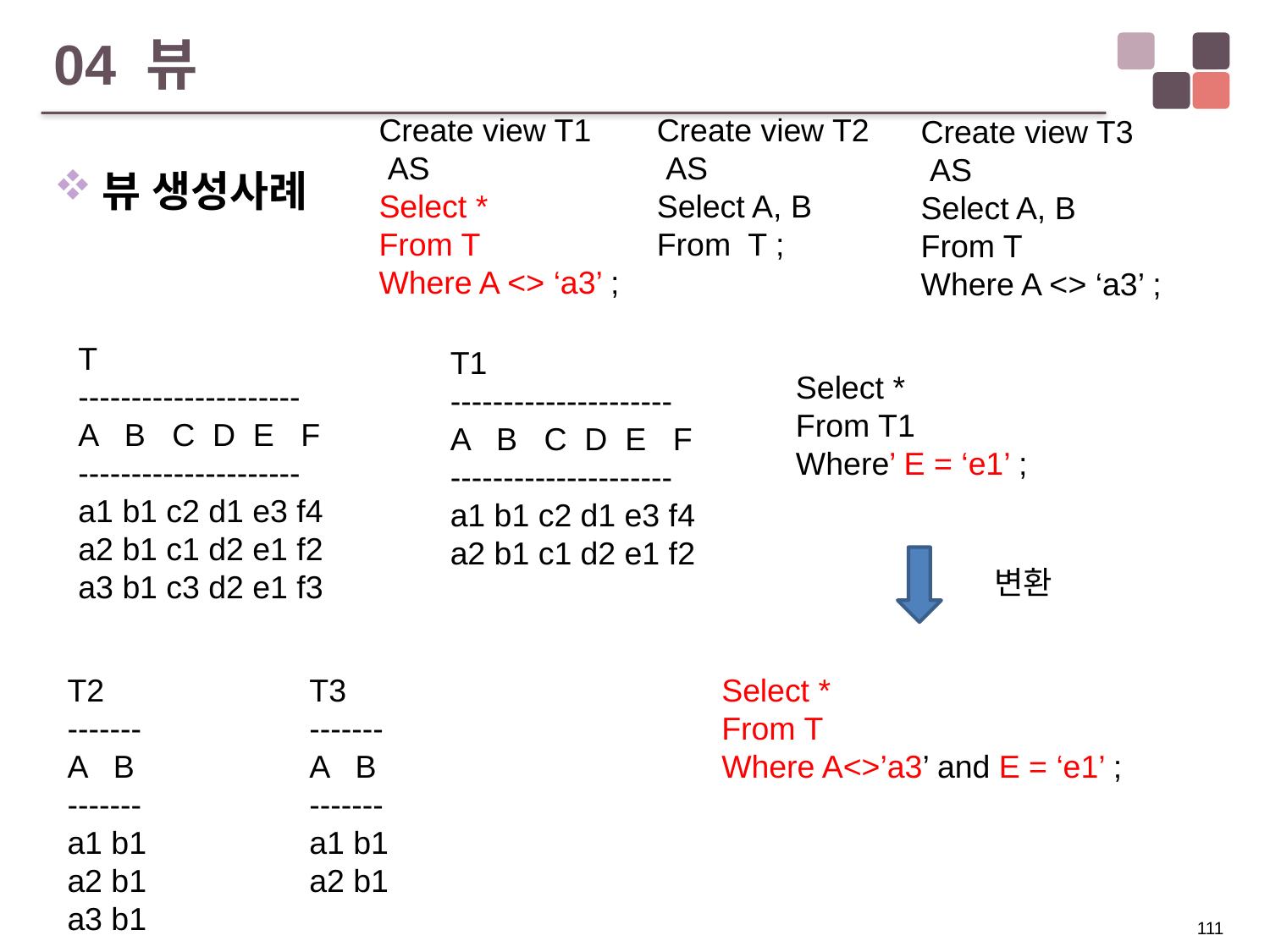

# 04 뷰
Create view T1
 AS
Select *
From T
Where A <> ‘a3’ ;
Create view T2
 AS
Select A, B
From  T ;
Create view T3
 AS
Select A, B
From T
Where A <> ‘a3’ ;
뷰 생성사례

T
---------------------
A   B   C  D  E   F
---------------------
a1 b1 c2 d1 e3 f4
a2 b1 c1 d2 e1 f2
a3 b1 c3 d2 e1 f3
T1
---------------------
A   B   C  D  E   F
---------------------
a1 b1 c2 d1 e3 f4
a2 b1 c1 d2 e1 f2
Select *
From T1
Where’ E = ‘e1’ ;

변환
T2
-------
A   B
-------
a1 b1
a2 b1
a3 b1
Select *
From T
Where A<>’a3’ and E = ‘e1’ ;
T3
-------
A   B
-------
a1 b1
a2 b1